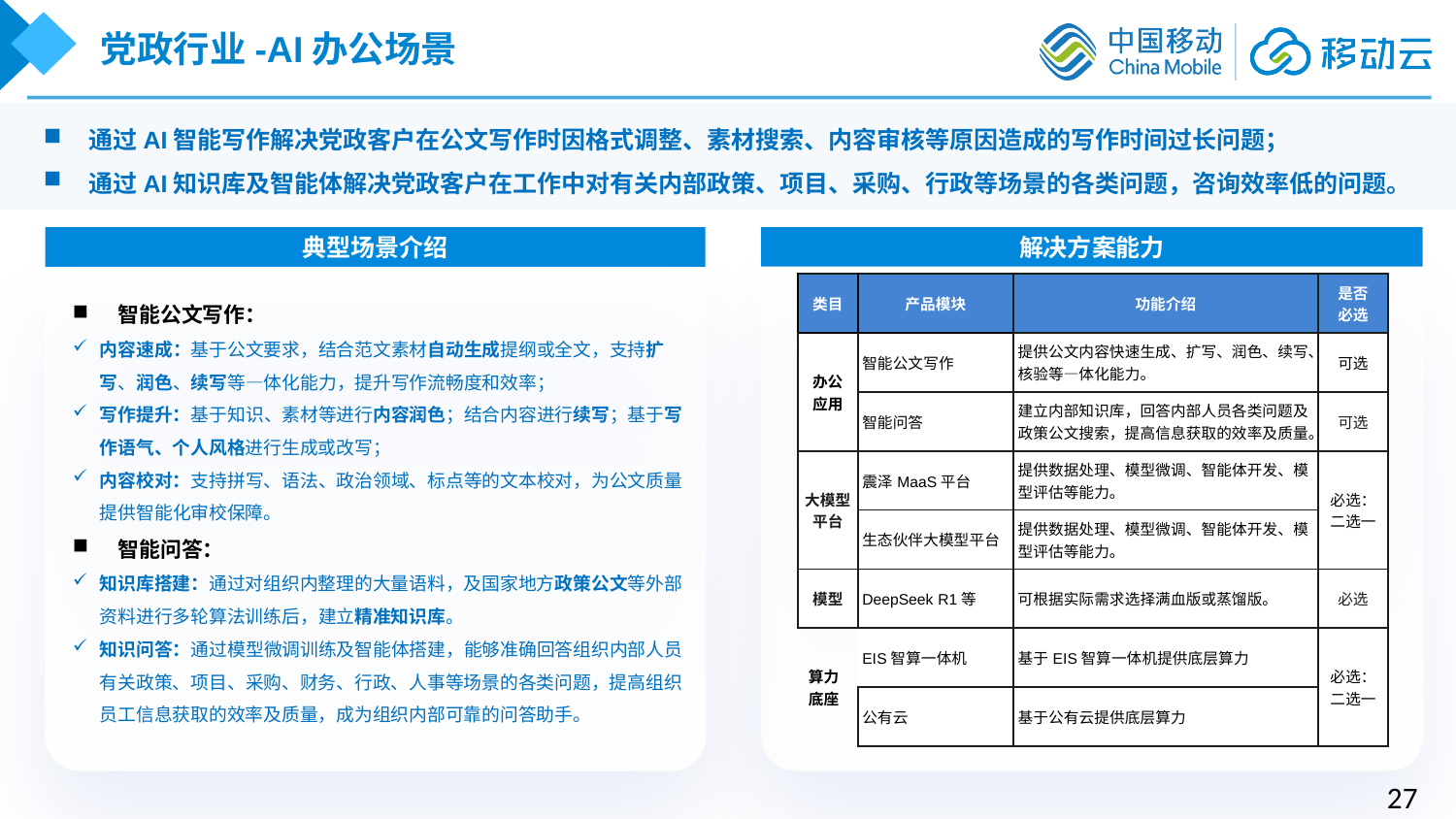

党政行业-AI办公场景
通过AI智能写作解决党政客户在公文写作时因格式调整、素材搜索、内容审核等原因造成的写作时间过长问题；
通过AI知识库及智能体解决党政客户在工作中对有关内部政策、项目、采购、行政等场景的各类问题，咨询效率低的问题。
典型场景介绍

解决方案能力

| 类目 | 产品模块 | 功能介绍 | 是否 必选 |
| --- | --- | --- | --- |
| 办公 应用 | 智能公文写作 | 提供公文内容快速生成、扩写、润色、续写、核验等—体化能力。 | 可选 |
|  | 智能问答 | 建立内部知识库，回答内部人员各类问题及政策公文搜索，提高信息获取的效率及质量。 | 可选 |
| 大模型平台 | 震泽MaaS平台 | 提供数据处理、模型微调、智能体开发、模型评估等能力。 | 必选： 二选一 |
|  | 生态伙伴大模型平台 | 提供数据处理、模型微调、智能体开发、模型评估等能力。 |  |
| 模型 | DeepSeek R1等 | 可根据实际需求选择满血版或蒸馏版。 | 必选 |
| 算力底座 | EIS智算一体机 | 基于EIS智算一体机提供底层算力 | 必选： 二选一 |
|  | 公有云 | 基于公有云提供底层算力 |  |
智能公文写作：
内容速成：基于公文要求，结合范文素材自动生成提纲或全文，支持扩写、润色、续写等—体化能力，提升写作流畅度和效率；
写作提升：基于知识、素材等进行内容润色；结合内容进行续写；基于写作语气、个人风格进行生成或改写；
内容校对：支持拼写、语法、政治领域、标点等的文本校对，为公文质量提供智能化审校保障。
智能问答：
知识库搭建：通过对组织内整理的大量语料，及国家地方政策公文等外部资料进行多轮算法训练后，建立精准知识库。
知识问答：通过模型微调训练及智能体搭建，能够准确回答组织内部人员有关政策、项目、采购、财务、行政、人事等场景的各类问题，提高组织员工信息获取的效率及质量，成为组织内部可靠的问答助手。

XX